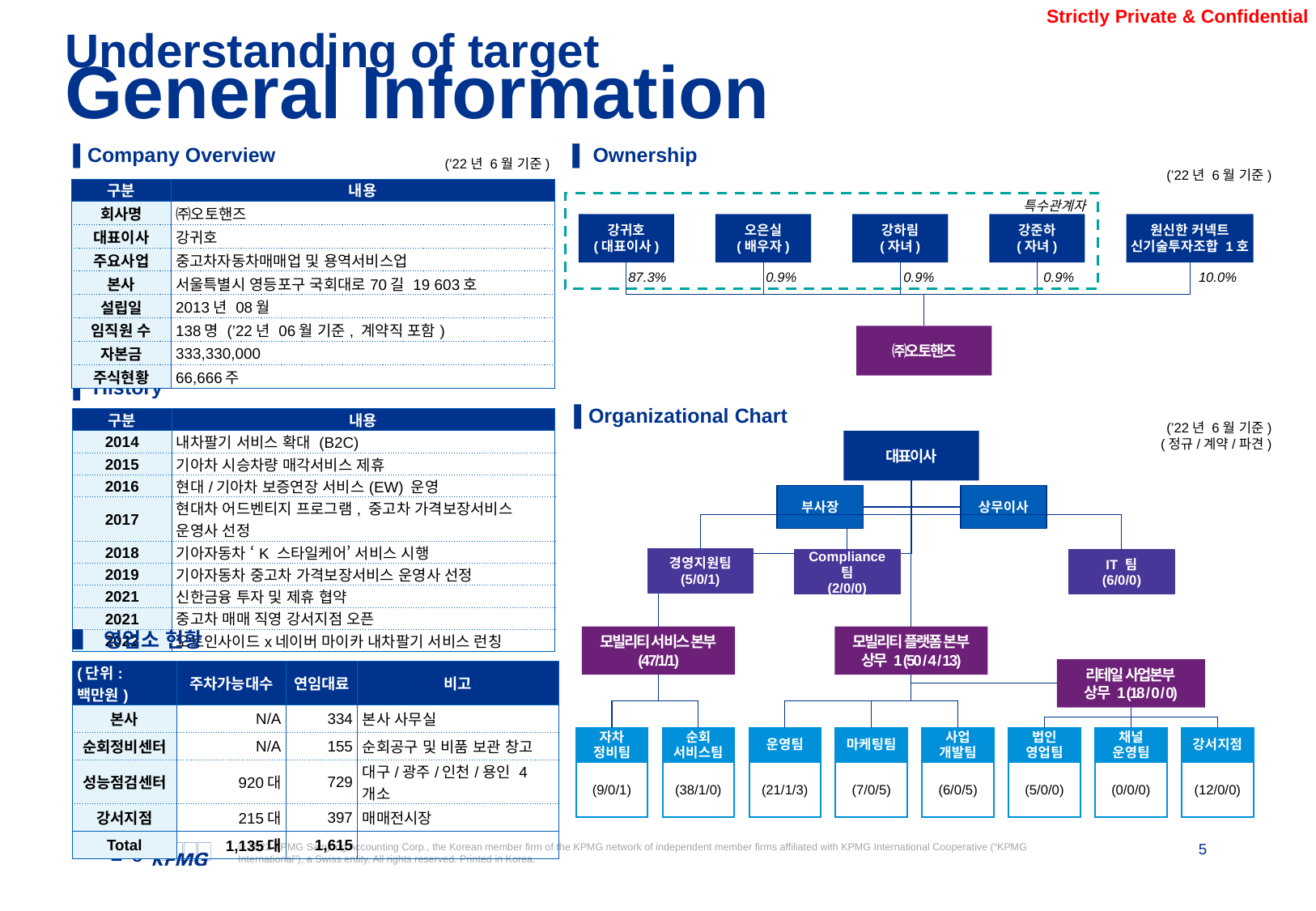

Understanding of target
General Information
▌Company Overview
▌ Ownership
(’22년 6월 기준)
(’22년 6월 기준)
| 구분 | 내용 |
| --- | --- |
| 회사명 | ㈜오토핸즈 |
| 대표이사 | 강귀호 |
| 주요사업 | 중고차자동차매매업 및 용역서비스업 |
| 본사 | 서울특별시 영등포구 국회대로70길 19 603호 |
| 설립일 | 2013년 08월 |
| 임직원 수 | 138명 (’22년 06월 기준, 계약직 포함) |
| 자본금 | 333,330,000 |
| 주식현황 | 66,666주 |

특수관계자
원신한 커넥트 신기술투자조합 1호
강귀호
(대표이사)
오은실
(배우자)
강하림
(자녀)
강준하
(자녀)
87.3%
0.9%
0.9%
0.9%
10.0%
㈜오토핸즈
▌ History
▌Organizational Chart
| 구분 | 내용 |
| --- | --- |
| 2014 | 내차팔기 서비스 확대 (B2C) |
| 2015 | 기아차 시승차량 매각서비스 제휴 |
| 2016 | 현대/기아차 보증연장 서비스(EW) 운영 |
| 2017 | 현대차 어드벤티지 프로그램, 중고차 가격보장서비스 운영사 선정 |
| 2018 | 기아자동차 ‘K 스타일케어’ 서비스 시행 |
| 2019 | 기아자동차 중고차 가격보장서비스 운영사 선정 |
| 2021 | 신한금융 투자 및 제휴 협약 |
| 2021 | 중고차 매매 직영 강서지점 오픈 |
| 2022 | 오토인사이드x네이버 마이카 내차팔기 서비스 런칭 |
(’22년 6월 기준)
(정규/계약/파견)
대표이사
부사장
상무이사
경영지원팀
(5/0/1)
IT 팀
(6/0/0)
Compliance 팀
(2/0/0)

▌ 영업소 현황
모빌리티 플랫폼 본부
상무 1 (50 / 4 / 13)
모빌리티 서비스 본부
(47/1/1)
리테일 사업본부
상무 1 (18 / 0 / 0)
| (단위: 백만원) | 주차가능대수 | 연임대료 | 비고 |
| --- | --- | --- | --- |
| 본사 | N/A | 334 | 본사 사무실 |
| 순회정비센터 | N/A | 155 | 순회공구 및 비품 보관 창고 |
| 성능점검센터 | 920대 | 729 | 대구/광주/인천/용인 4개소 |
| 강서지점 | 215대 | 397 | 매매전시장 |
| Total | 1,135대 | 1,615 |  |
법인
영업팀
채널
운영팀
강서지점
자차
정비팀
순회
서비스팀
운영팀
마케팅팀
사업
개발팀
(5/0/0)
(0/0/0)

(12/0/0)

(9/0/1)
(38/1/0)
(21/1/3)
(7/0/5)
(6/0/5)